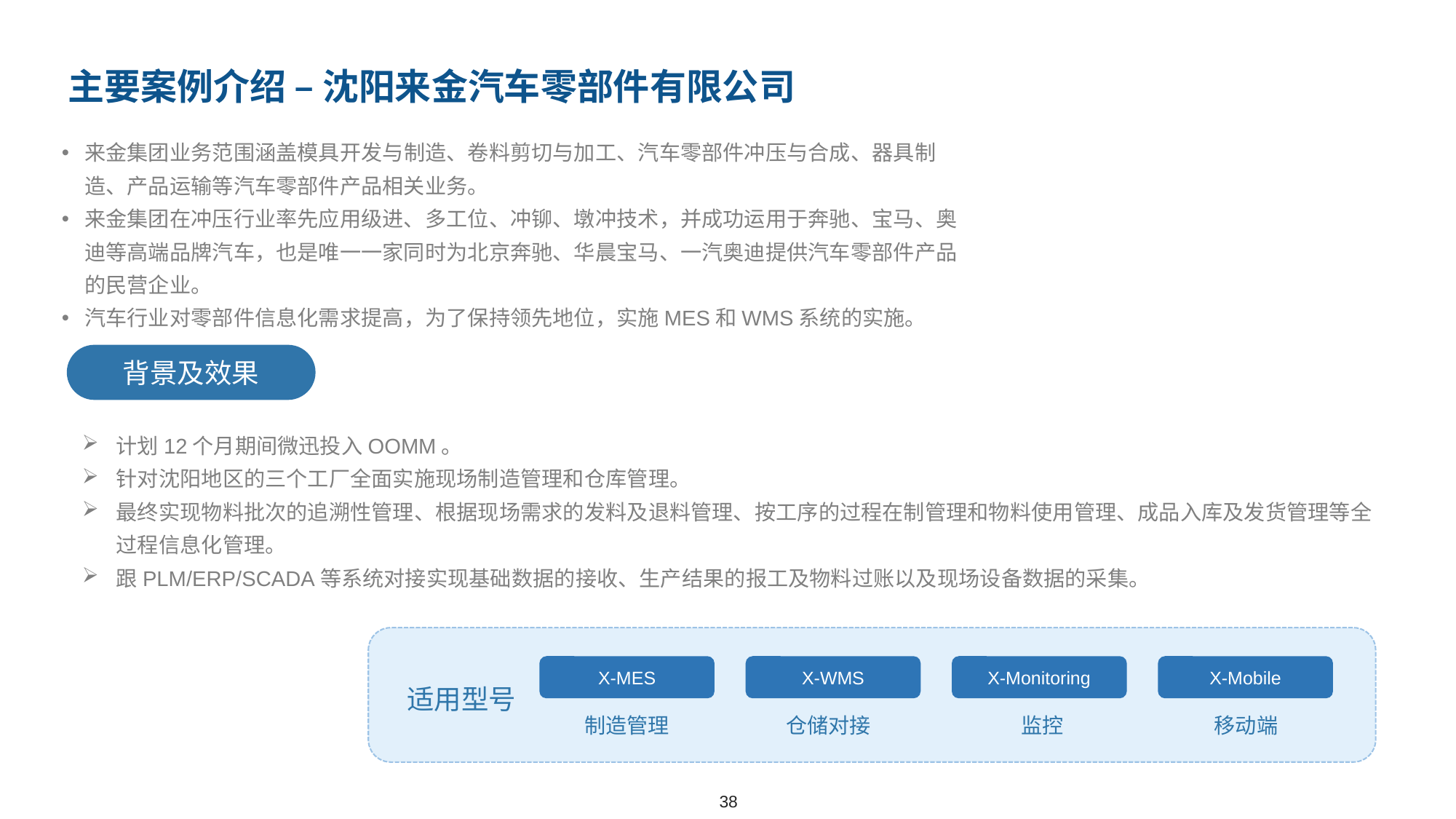

主要案例介绍 – 沈阳来金汽车零部件有限公司
来金集团业务范围涵盖模具开发与制造、卷料剪切与加工、汽车零部件冲压与合成、器具制造、产品运输等汽车零部件产品相关业务。
来金集团在冲压行业率先应用级进、多工位、冲铆、墩冲技术，并成功运用于奔驰、宝马、奥迪等高端品牌汽车，也是唯一一家同时为北京奔驰、华晨宝马、一汽奥迪提供汽车零部件产品的民营企业。
汽车行业对零部件信息化需求提高，为了保持领先地位，实施MES和WMS系统的实施。
背景及效果
计划12个月期间微迅投入OOMM。
针对沈阳地区的三个工厂全面实施现场制造管理和仓库管理。
最终实现物料批次的追溯性管理、根据现场需求的发料及退料管理、按工序的过程在制管理和物料使用管理、成品入库及发货管理等全过程信息化管理。
跟PLM/ERP/SCADA等系统对接实现基础数据的接收、生产结果的报工及物料过账以及现场设备数据的采集。

X-MES

X-WMS

X-Monitoring

X-Mobile
适用型号
制造管理
仓储对接
监控
移动端